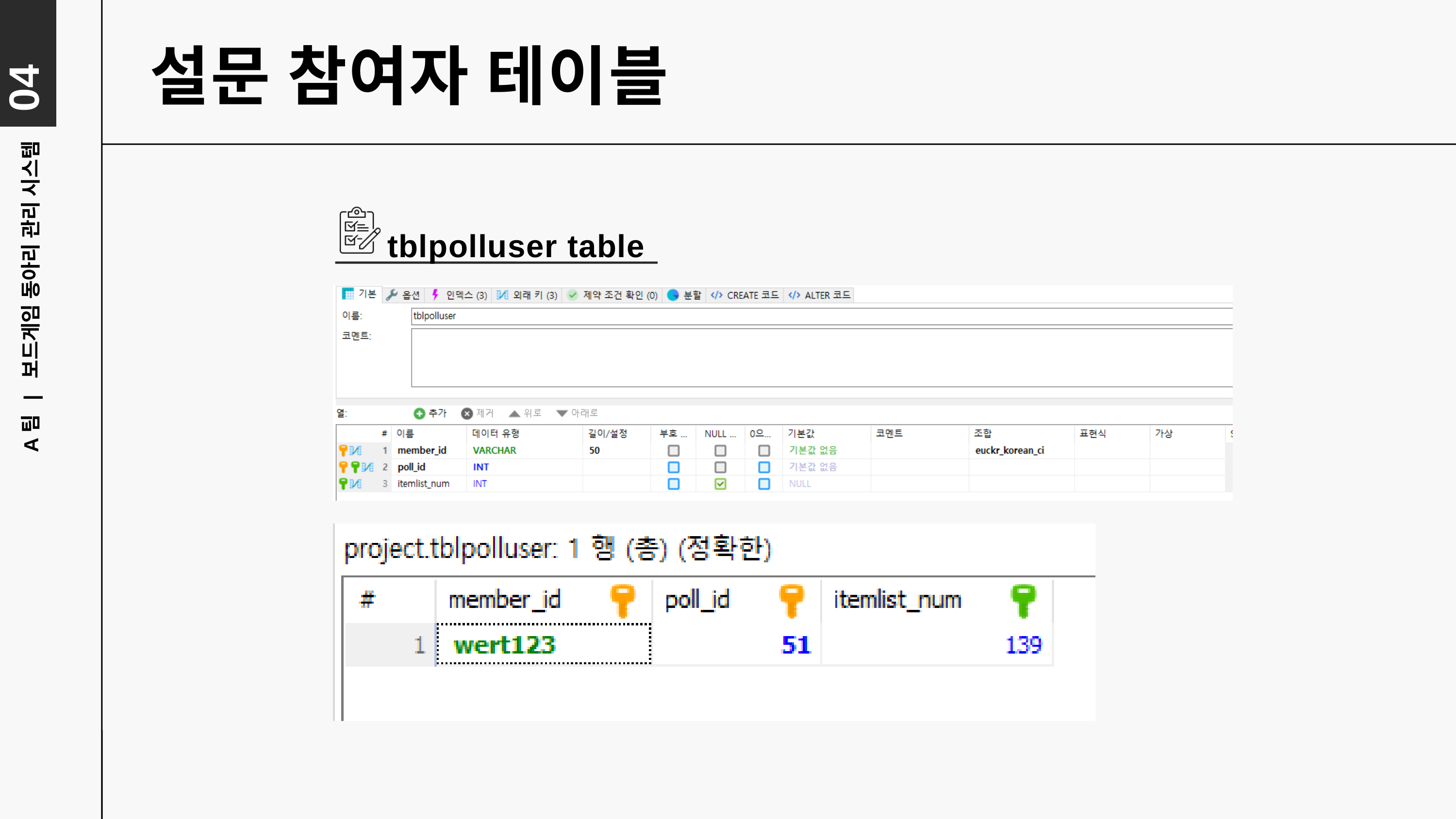

04

설문 참여자 테이블

tblpolluser table

A팀  |  보드게임 동아리 관리 시스템